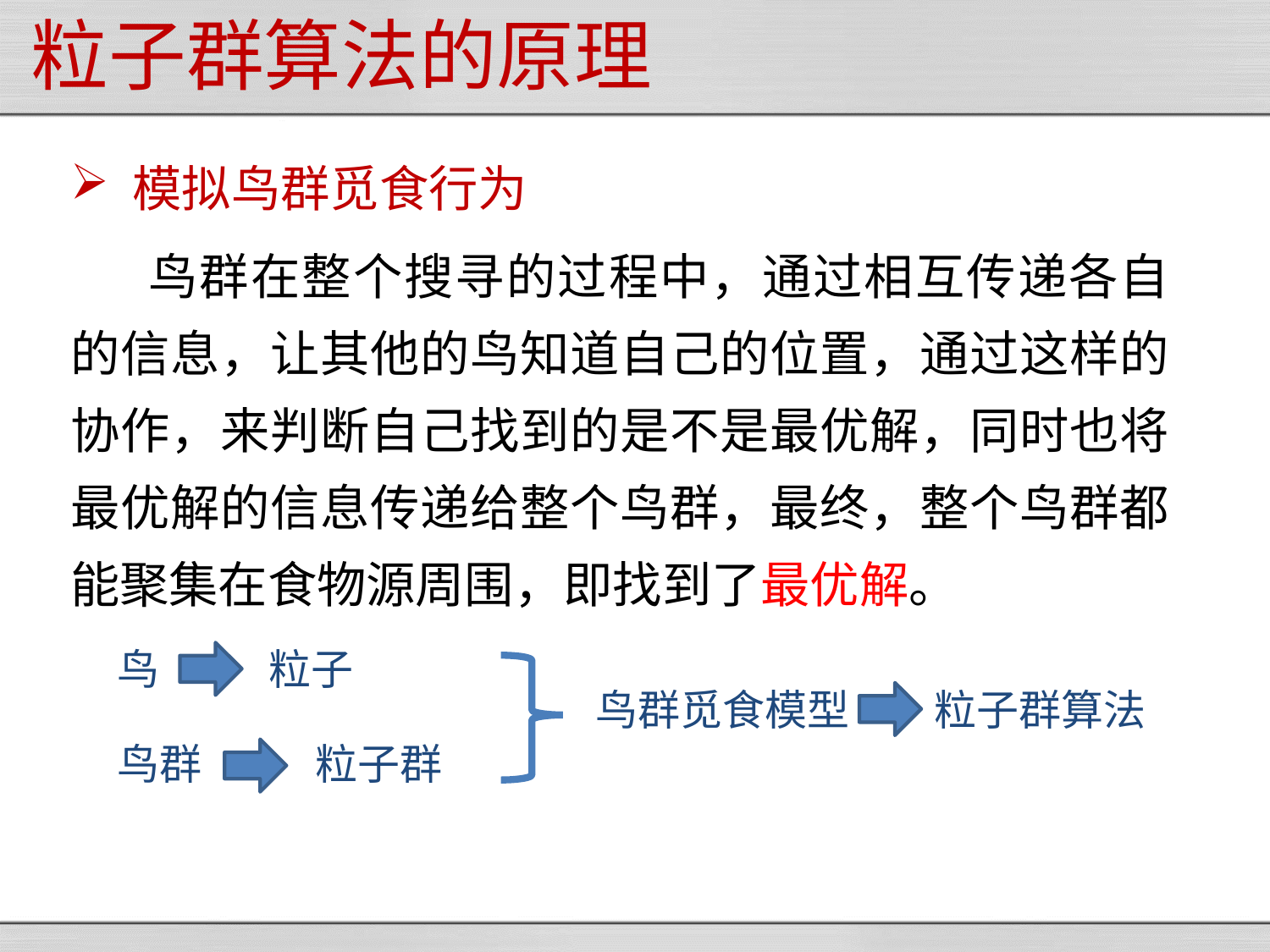

# 粒子群算法的原理
模拟鸟群觅食行为
     鸟群在整个搜寻的过程中，通过相互传递各自的信息，让其他的鸟知道自己的位置，通过这样的协作，来判断自己找到的是不是最优解，同时也将最优解的信息传递给整个鸟群，最终，整个鸟群都能聚集在食物源周围，即找到了最优解。

鸟
粒子

鸟群觅食模型
粒子群算法

鸟群
粒子群